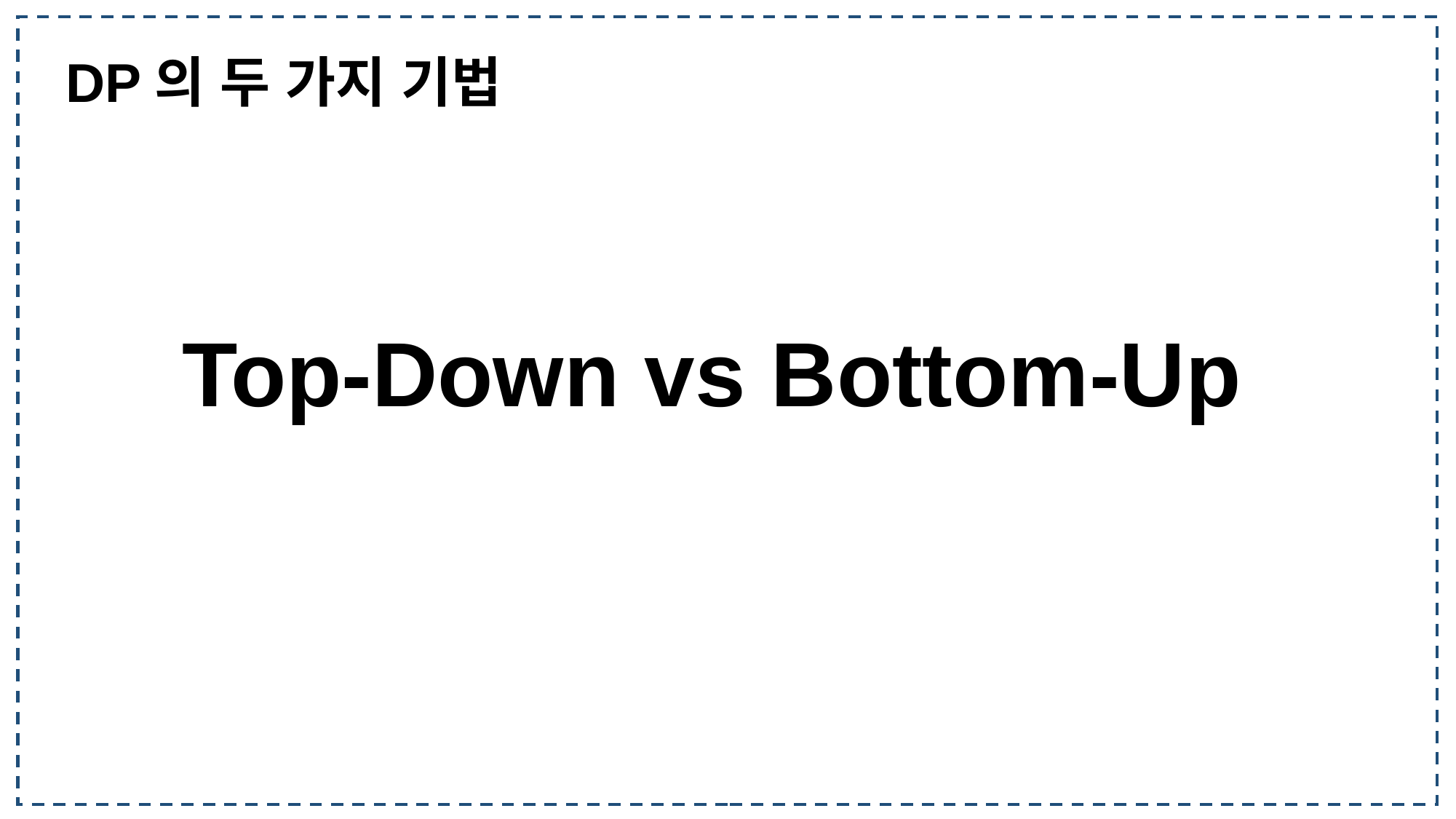

DP의 두 가지 기법
Top-Down vs Bottom-Up